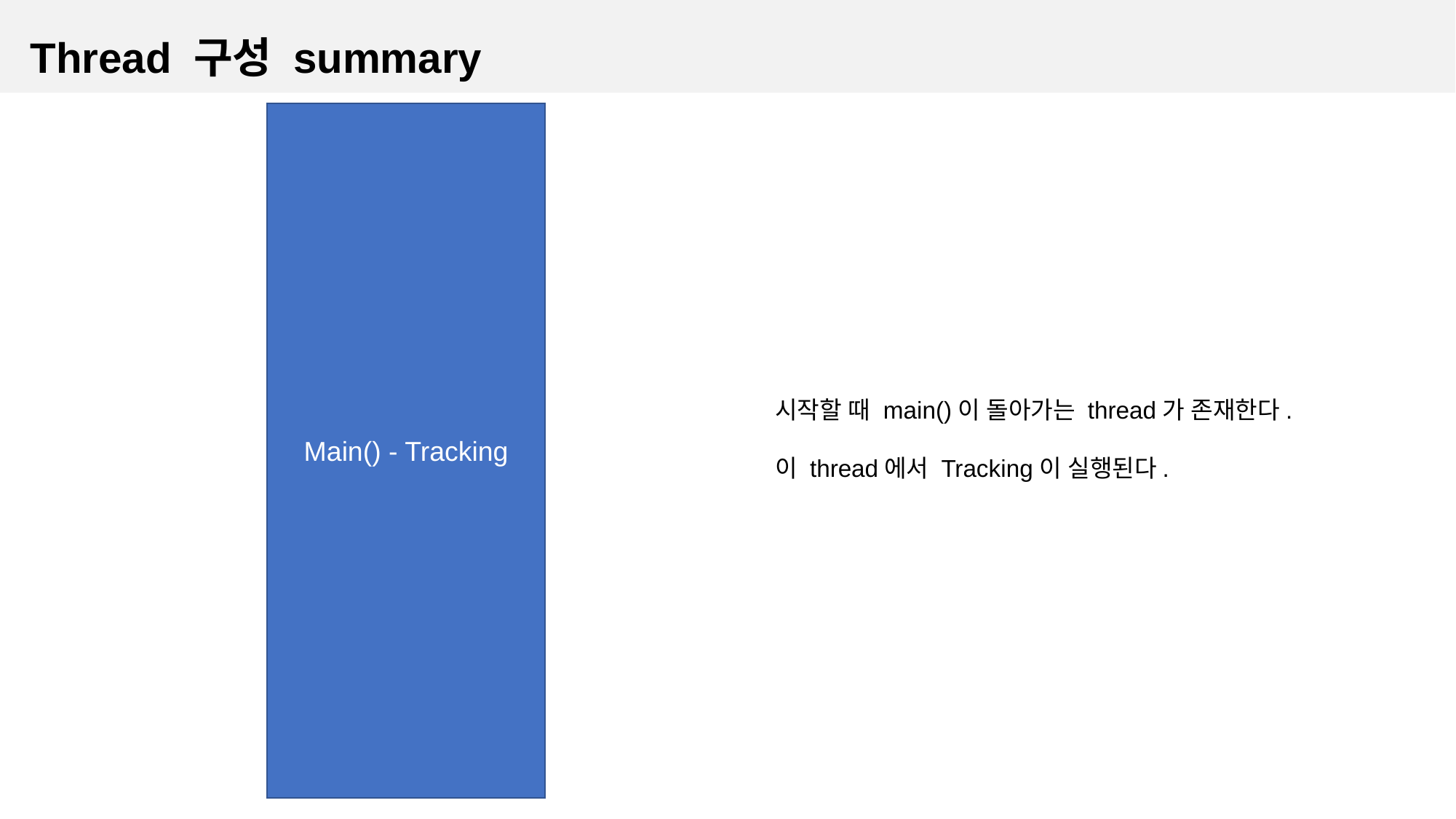

# Thread 구성 summary
Main() - Tracking
시작할 때 main()이 돌아가는 thread가 존재한다.

이 thread에서 Tracking이 실행된다.